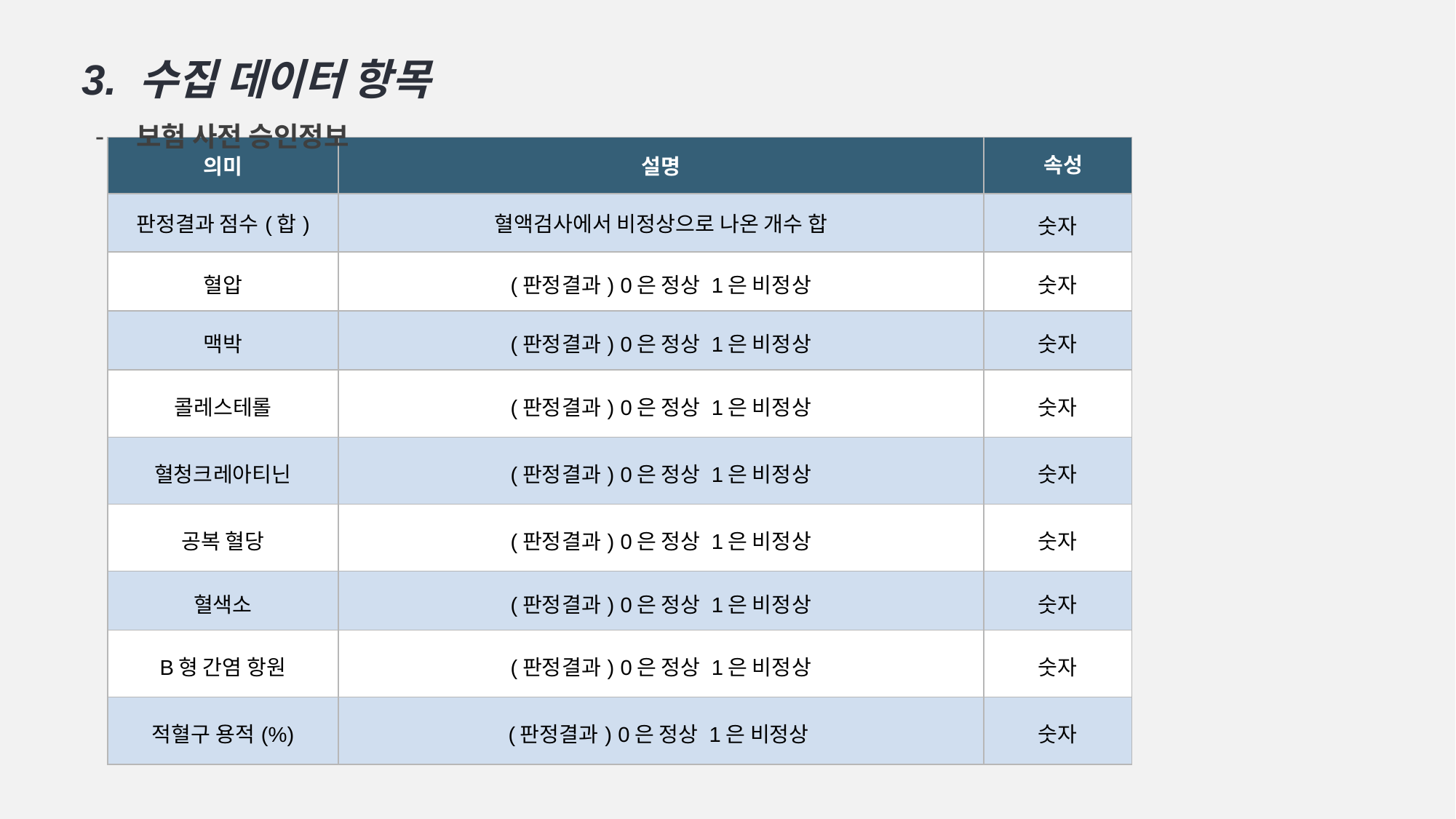

3. 수집 데이터 항목
보험 사전 승인정보

| 의미 | 설명 | 속성 |
| --- | --- | --- |
| 판정결과 점수(합) | 혈액검사에서 비정상으로 나온 개수 합 | 숫자 |
| 혈압 | (판정결과) 0은 정상 1은 비정상 | 숫자 |
| 맥박 | (판정결과) 0은 정상 1은 비정상 | 숫자 |
| 콜레스테롤 | (판정결과) 0은 정상 1은 비정상 | 숫자 |
| 혈청크레아티닌 | (판정결과) 0은 정상 1은 비정상 | 숫자 |
| 공복 혈당 | (판정결과) 0은 정상 1은 비정상 | 숫자 |
| 혈색소 | (판정결과) 0은 정상 1은 비정상 | 숫자 |
| B형 간염 항원 | (판정결과) 0은 정상 1은 비정상 | 숫자 |
| 적혈구 용적(%) | (판정결과) 0은 정상 1은 비정상 | 숫자 |